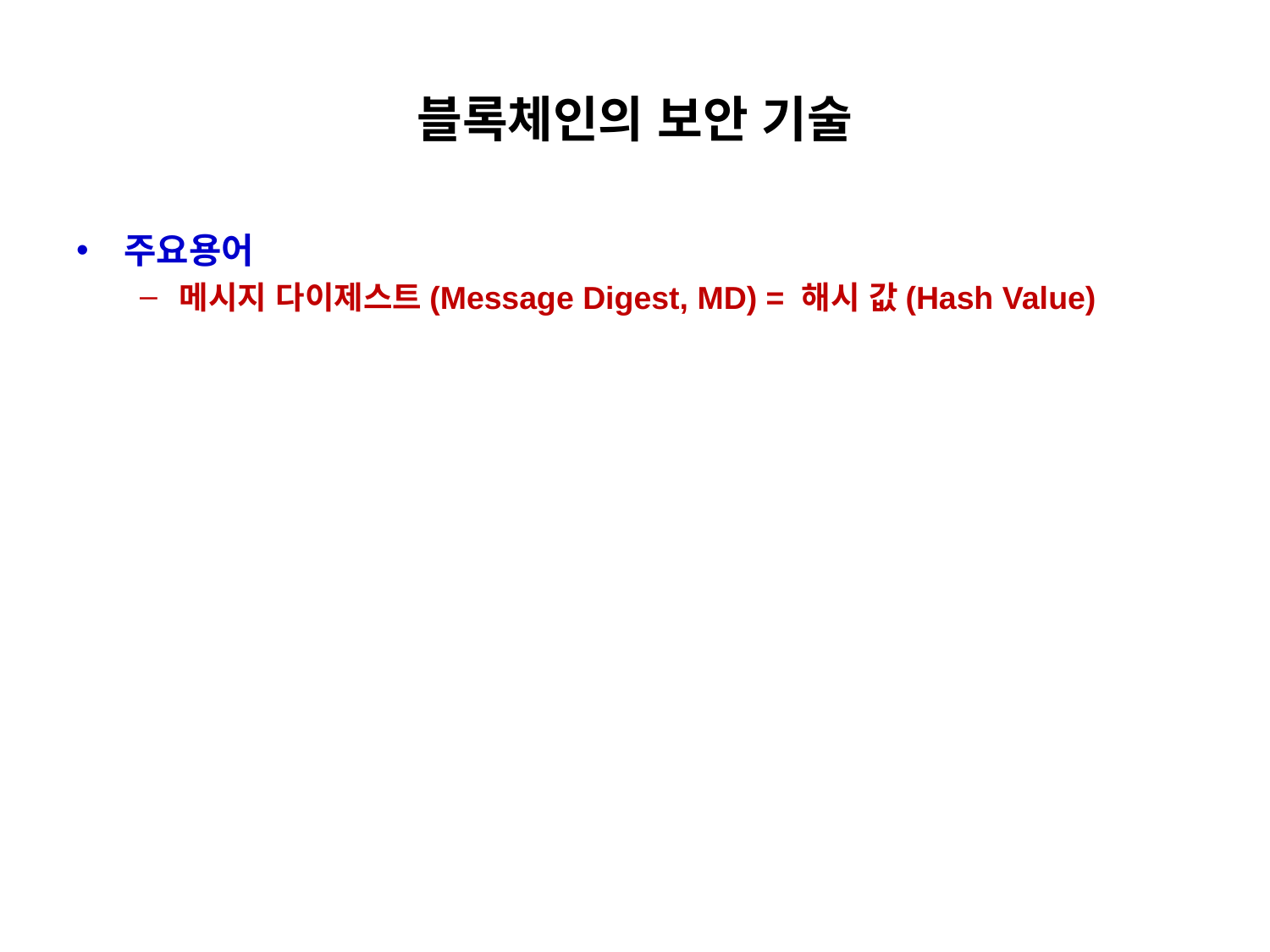

# 블록체인의 보안 기술
주요용어
메시지 다이제스트(Message Digest, MD) = 해시 값(Hash Value)